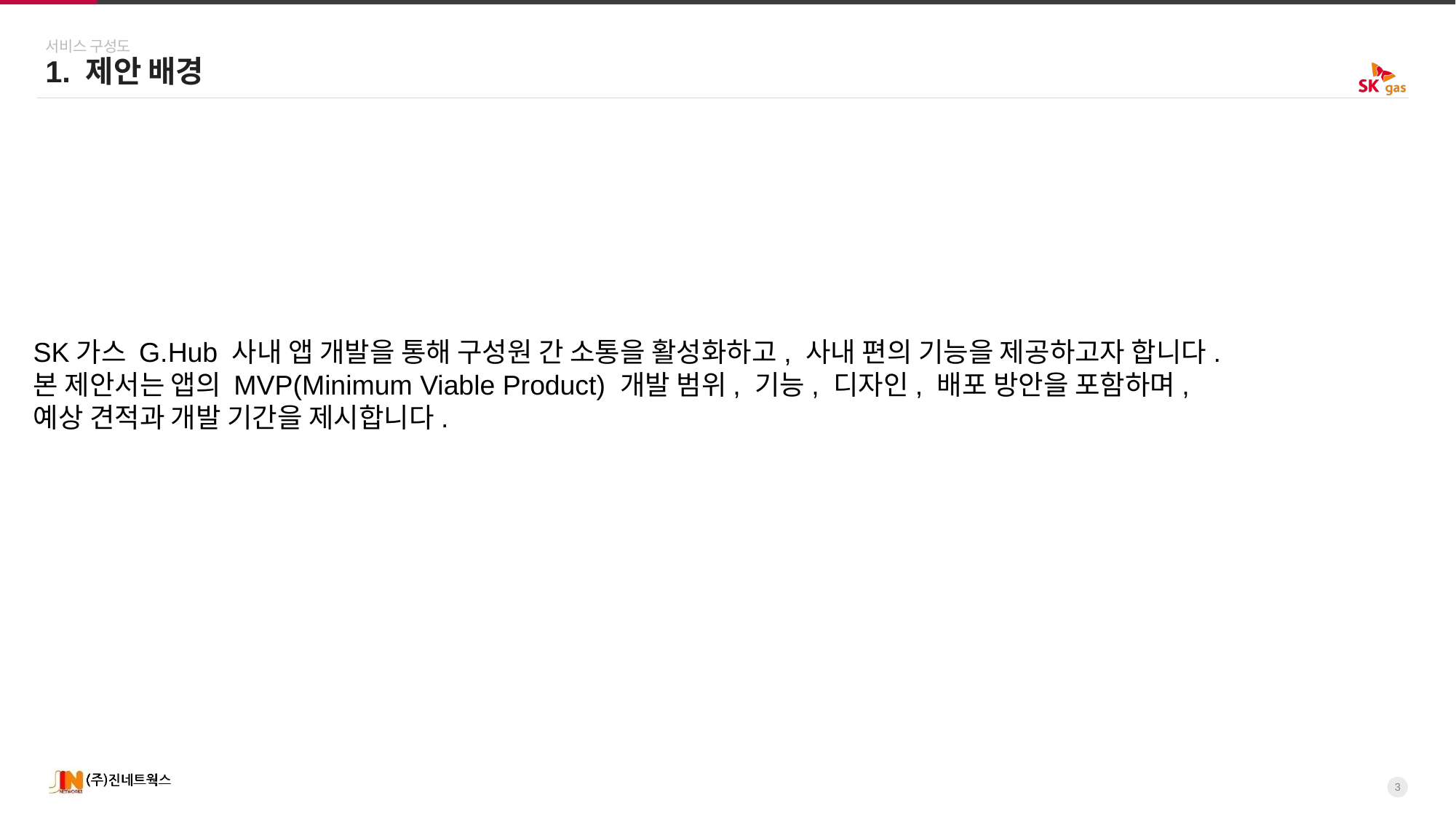

서비스 구성도
1. 제안 배경
SK가스 G.Hub 사내 앱 개발을 통해 구성원 간 소통을 활성화하고, 사내 편의 기능을 제공하고자 합니다.
본 제안서는 앱의 MVP(Minimum Viable Product) 개발 범위, 기능, 디자인, 배포 방안을 포함하며,
예상 견적과 개발 기간을 제시합니다.